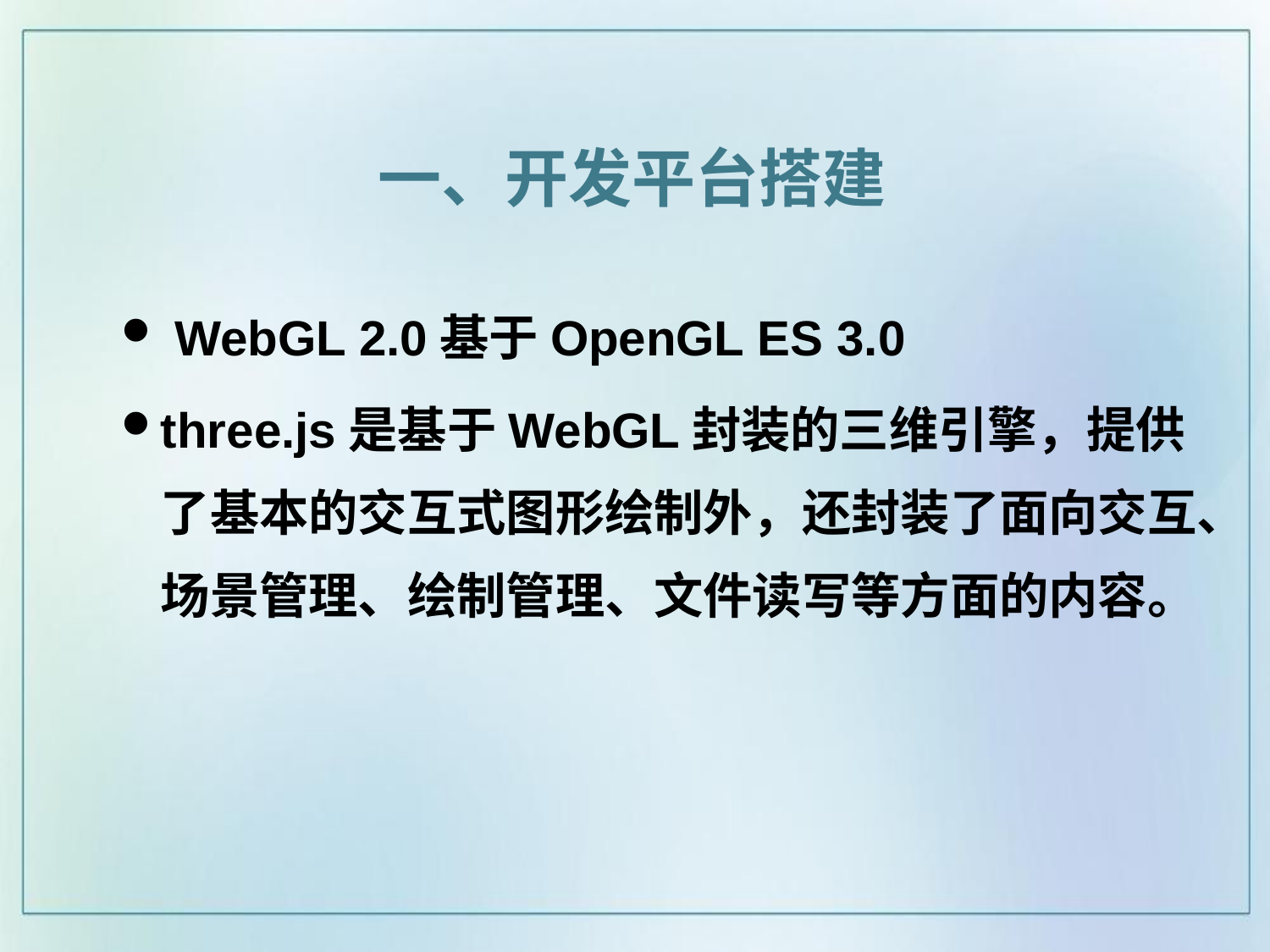

一、开发平台搭建
 WebGL 2.0基于OpenGL ES 3.0
three.js是基于WebGL封装的三维引擎，提供了基本的交互式图形绘制外，还封装了面向交互、场景管理、绘制管理、文件读写等方面的内容。